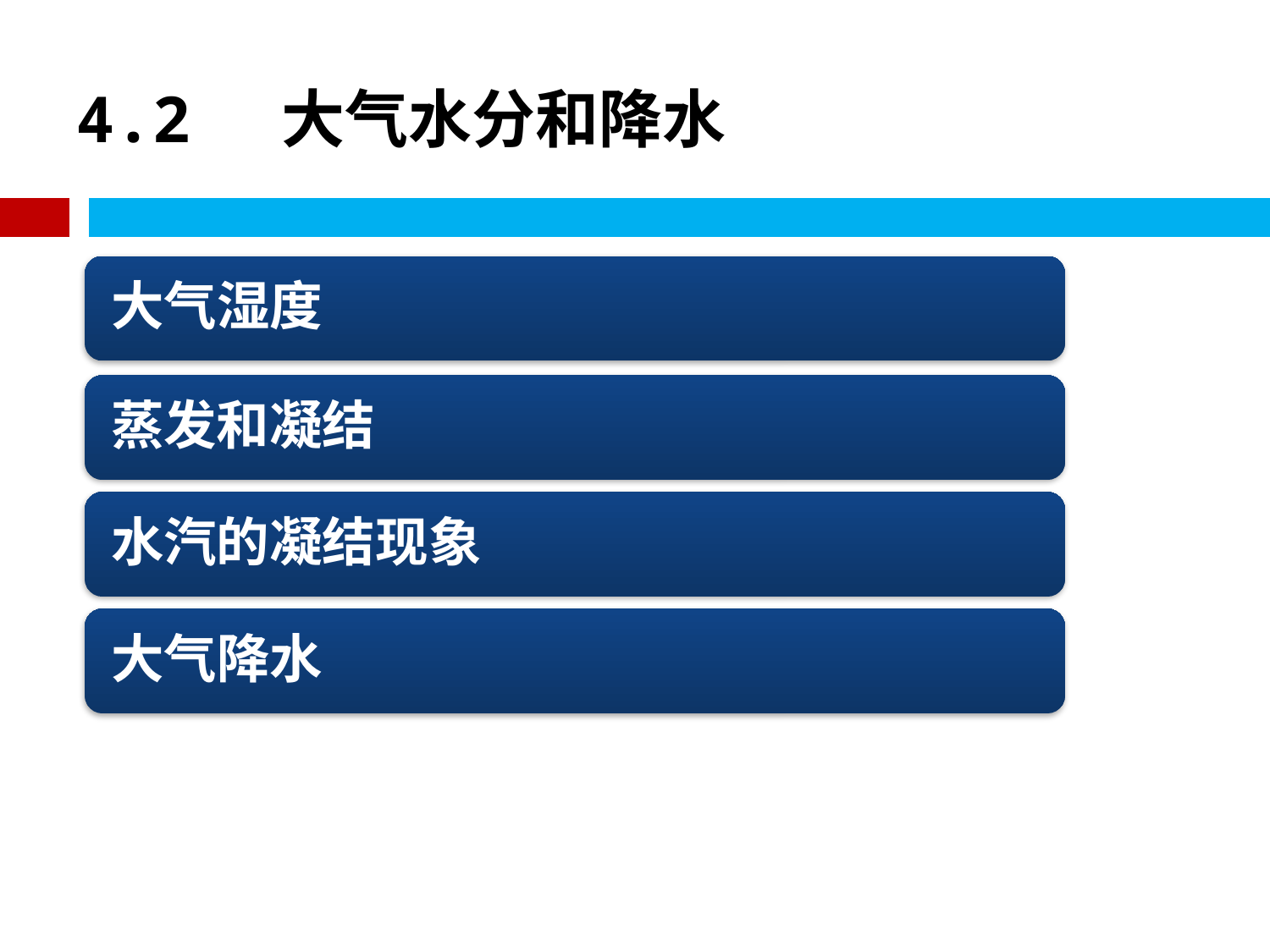

# 4.2  大气水分和降水
大气湿度
蒸发和凝结
水汽的凝结现象
大气降水